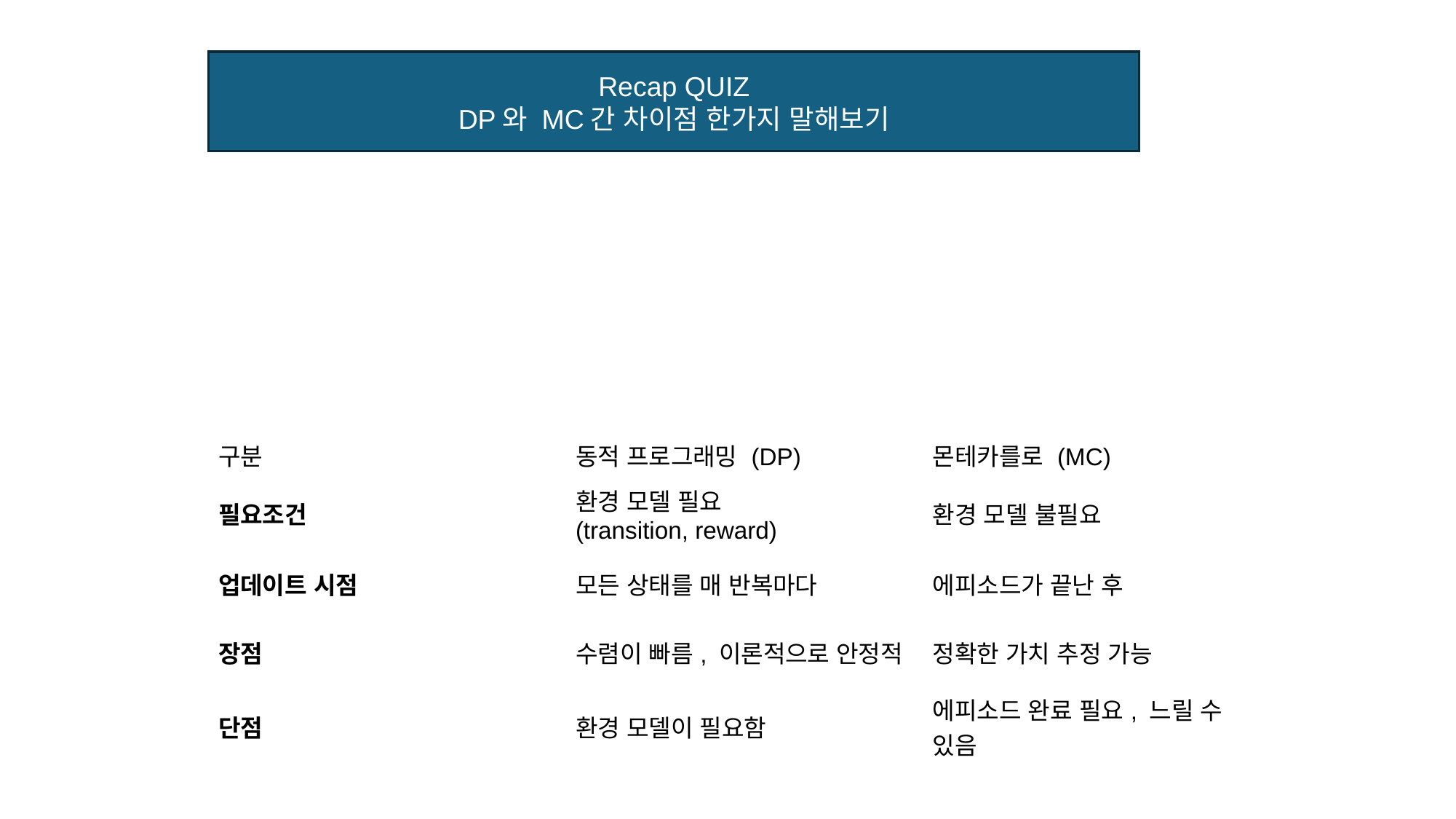

Recap QUIZ
DP와 MC간 차이점 한가지 말해보기
| 구분 | 동적 프로그래밍 (DP) | 몬테카를로 (MC) |
| --- | --- | --- |
| 필요조건 | 환경 모델 필요 (transition, reward) | 환경 모델 불필요 |
| 업데이트 시점 | 모든 상태를 매 반복마다 | 에피소드가 끝난 후 |
| 장점 | 수렴이 빠름, 이론적으로 안정적 | 정확한 가치 추정 가능 |
| 단점 | 환경 모델이 필요함 | 에피소드 완료 필요, 느릴 수 있음 |